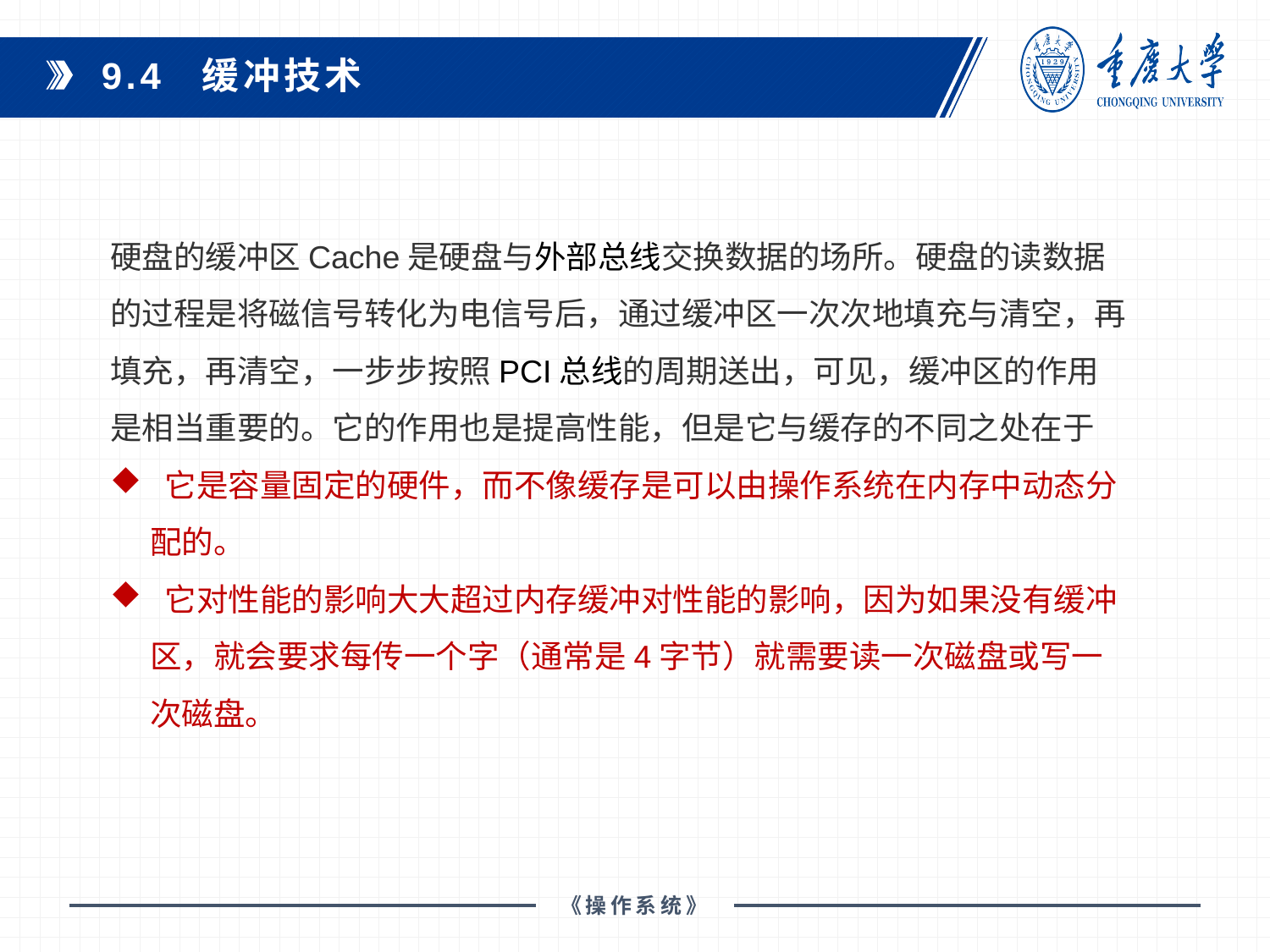

9.4  缓冲技术
硬盘的缓冲区Cache是硬盘与外部总线交换数据的场所。硬盘的读数据的过程是将磁信号转化为电信号后，通过缓冲区一次次地填充与清空，再填充，再清空，一步步按照PCI总线的周期送出，可见，缓冲区的作用是相当重要的。它的作用也是提高性能，但是它与缓存的不同之处在于
 它是容量固定的硬件，而不像缓存是可以由操作系统在内存中动态分配的。
 它对性能的影响大大超过内存缓冲对性能的影响，因为如果没有缓冲区，就会要求每传一个字（通常是4字节）就需要读一次磁盘或写一次磁盘。